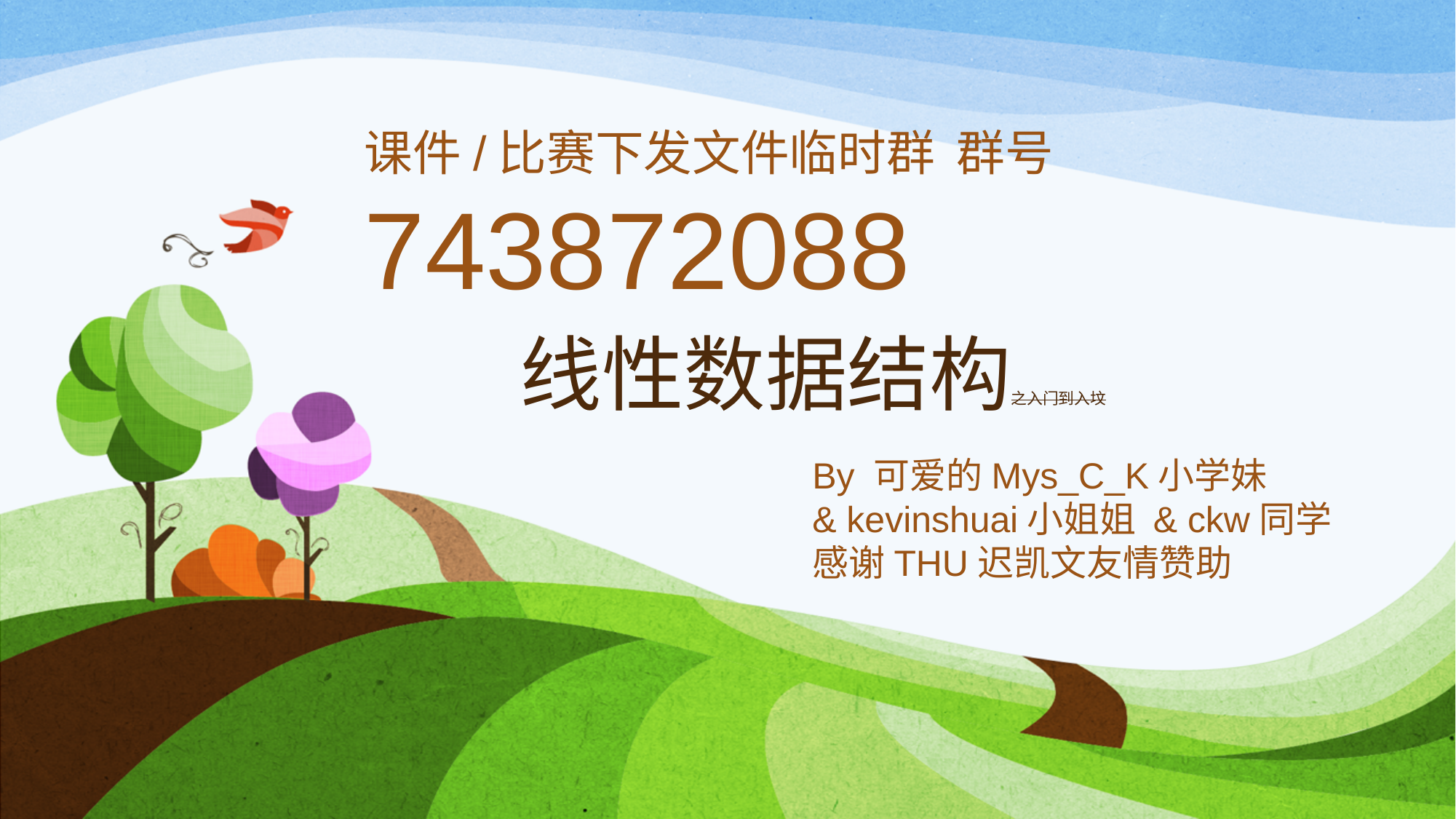

课件/比赛下发文件临时群  群号
743872088
# 线性数据结构之入门到入坟
By 可爱的Mys_C_K小学妹
& kevinshuai小姐姐 & ckw同学
感谢THU迟凯文友情赞助